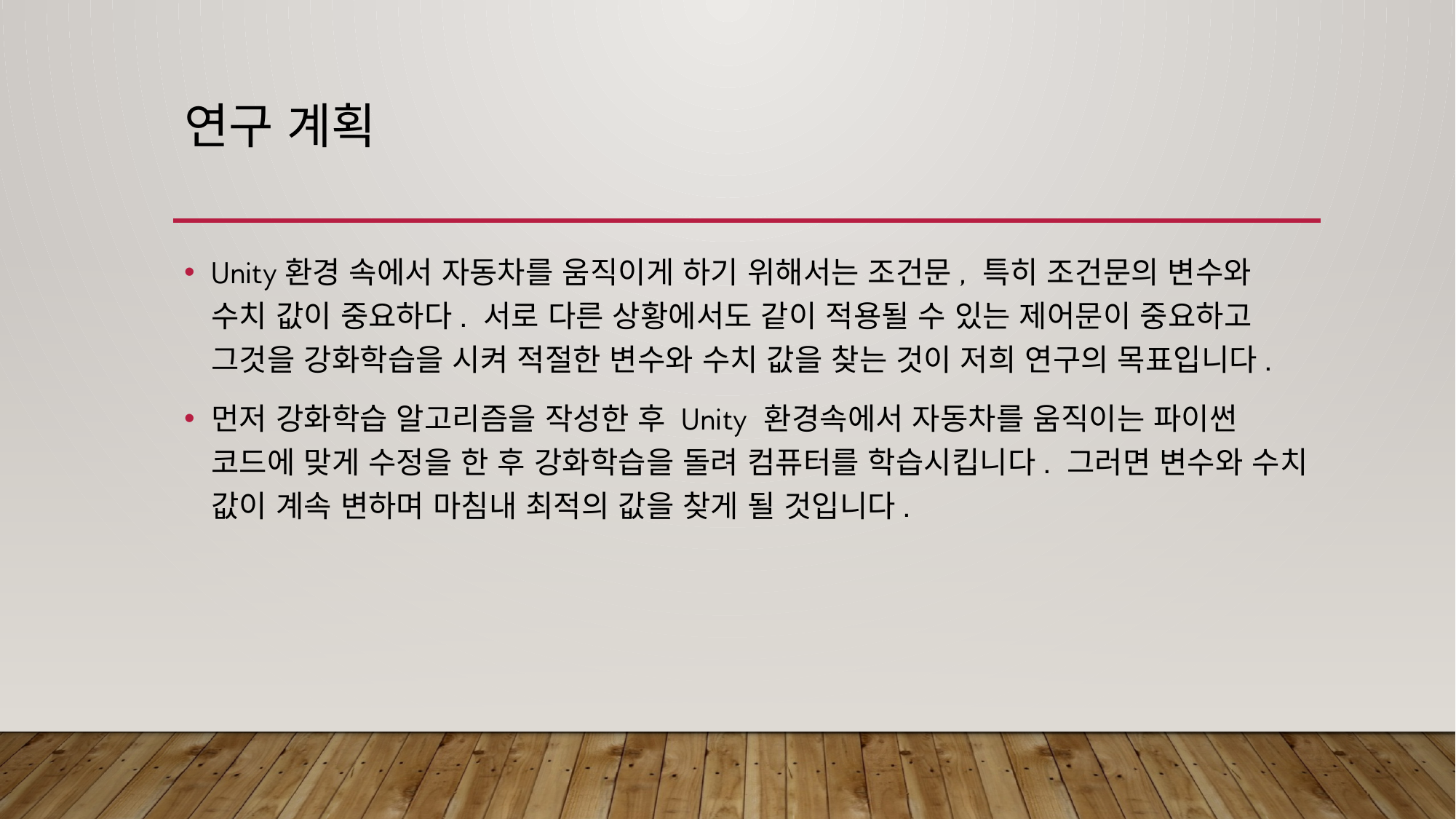

# 연구 계획
Unity환경 속에서 자동차를 움직이게 하기 위해서는 조건문, 특히 조건문의 변수와 수치 값이 중요하다. 서로 다른 상황에서도 같이 적용될 수 있는 제어문이 중요하고 그것을 강화학습을 시켜 적절한 변수와 수치 값을 찾는 것이 저희 연구의 목표입니다.
먼저 강화학습 알고리즘을 작성한 후 Unity 환경속에서 자동차를 움직이는 파이썬 코드에 맞게 수정을 한 후 강화학습을 돌려 컴퓨터를 학습시킵니다. 그러면 변수와 수치 값이 계속 변하며 마침내 최적의 값을 찾게 될 것입니다.